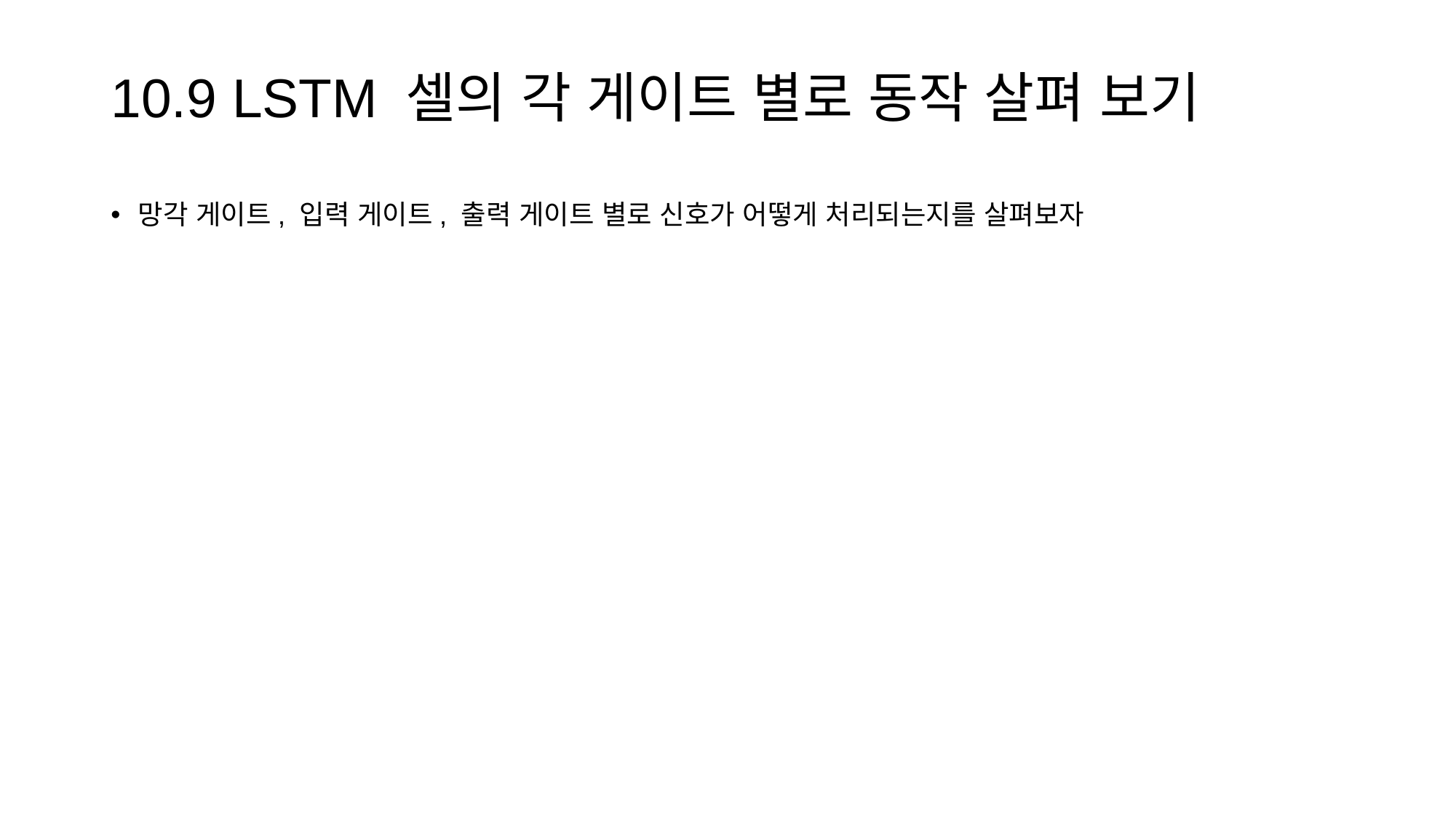

# 10.9 LSTM 셀의 각 게이트 별로 동작 살펴 보기
망각 게이트, 입력 게이트, 출력 게이트 별로 신호가 어떻게 처리되는지를 살펴보자